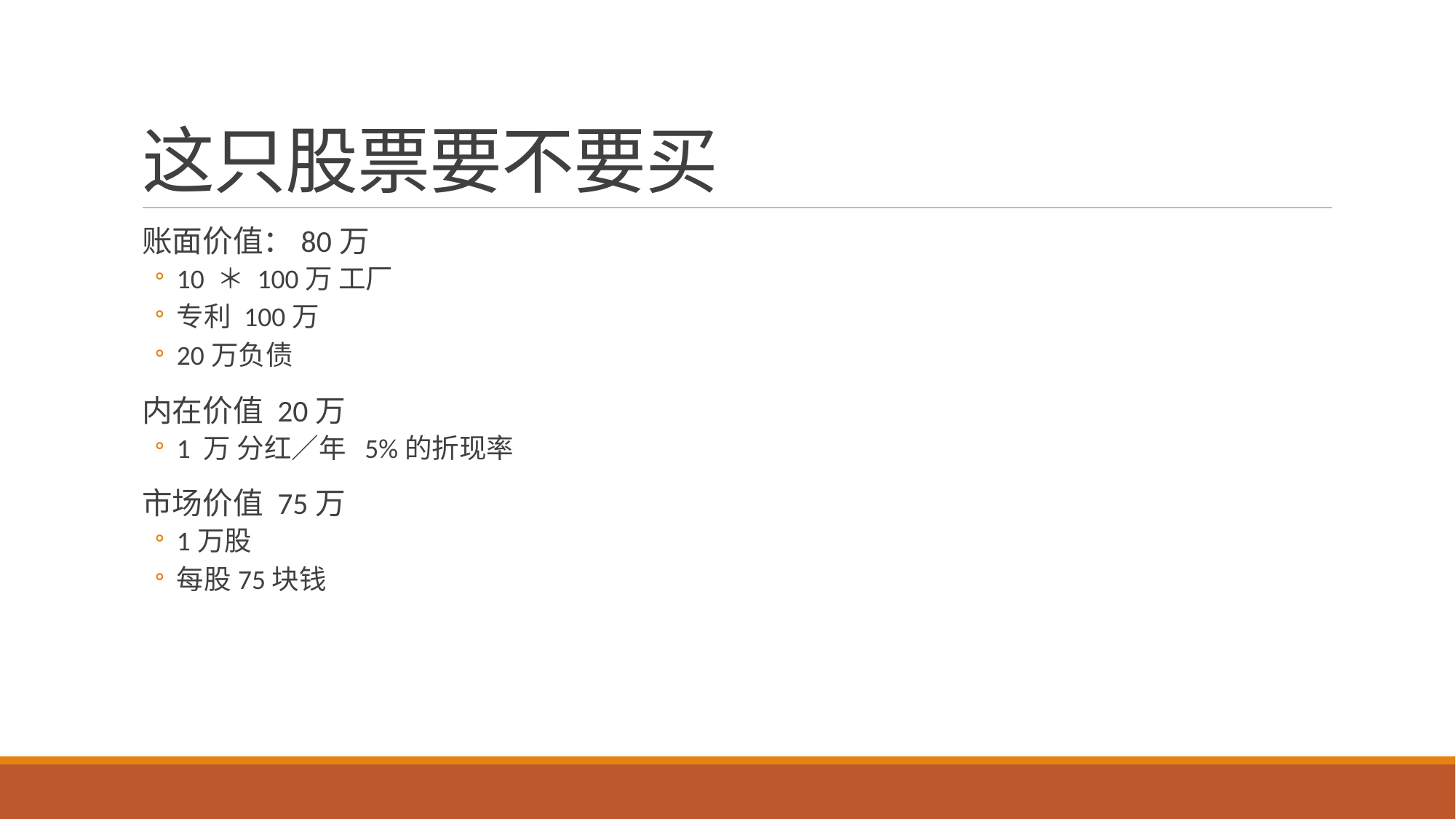

# 这只股票要不要买
账面价值：80万
10 ＊ 100万 工厂
专利 100万
20万负债
内在价值 20万
1 万 分红／年  5%的折现率
市场价值 75万
1万股
每股75块钱